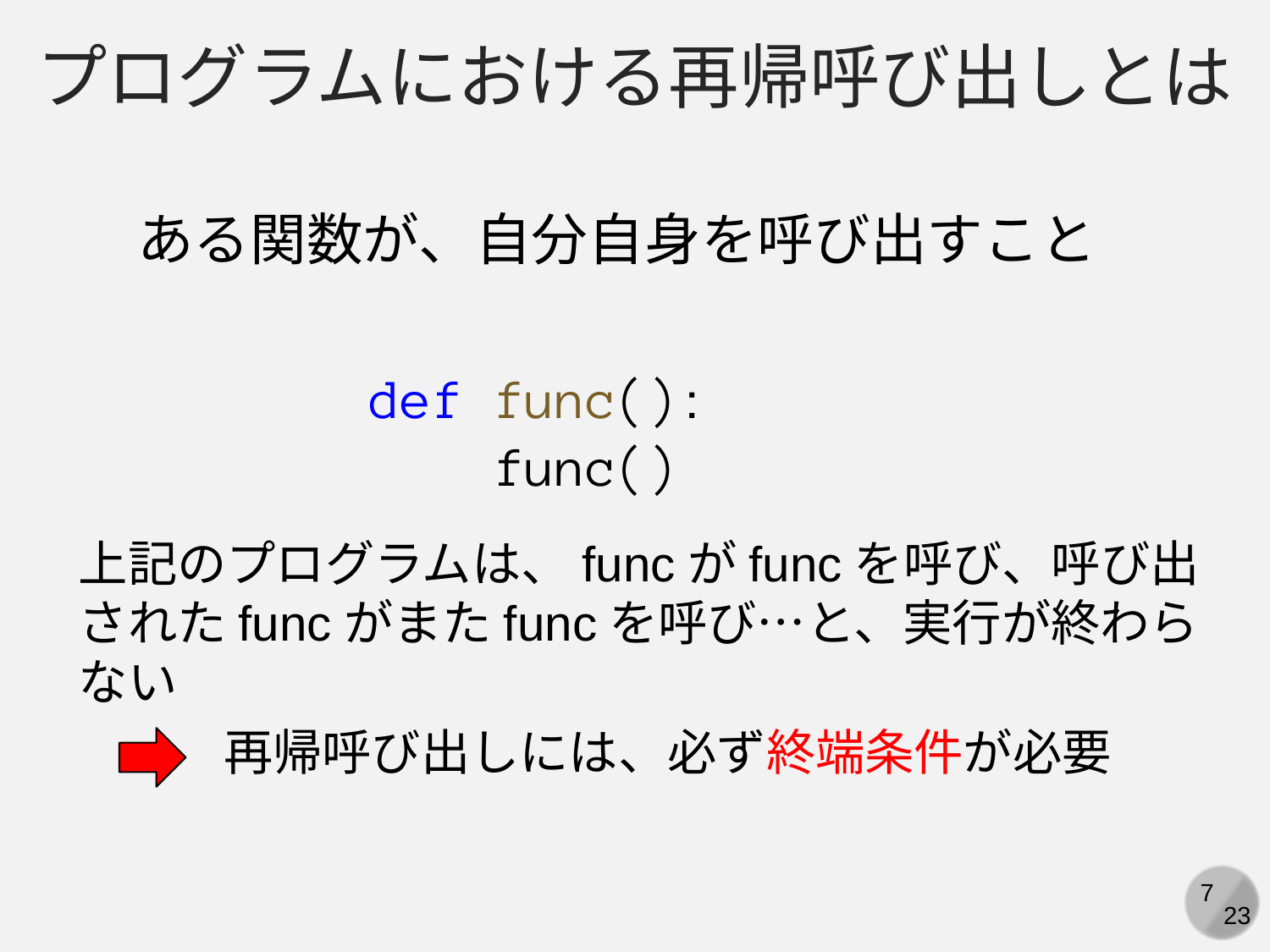

プログラムにおける再帰呼び出しとは
ある関数が、自分自身を呼び出すこと
def func():
    func()
上記のプログラムは、funcがfuncを呼び、呼び出されたfuncがまたfuncを呼び…と、実行が終わらない
再帰呼び出しには、必ず終端条件が必要